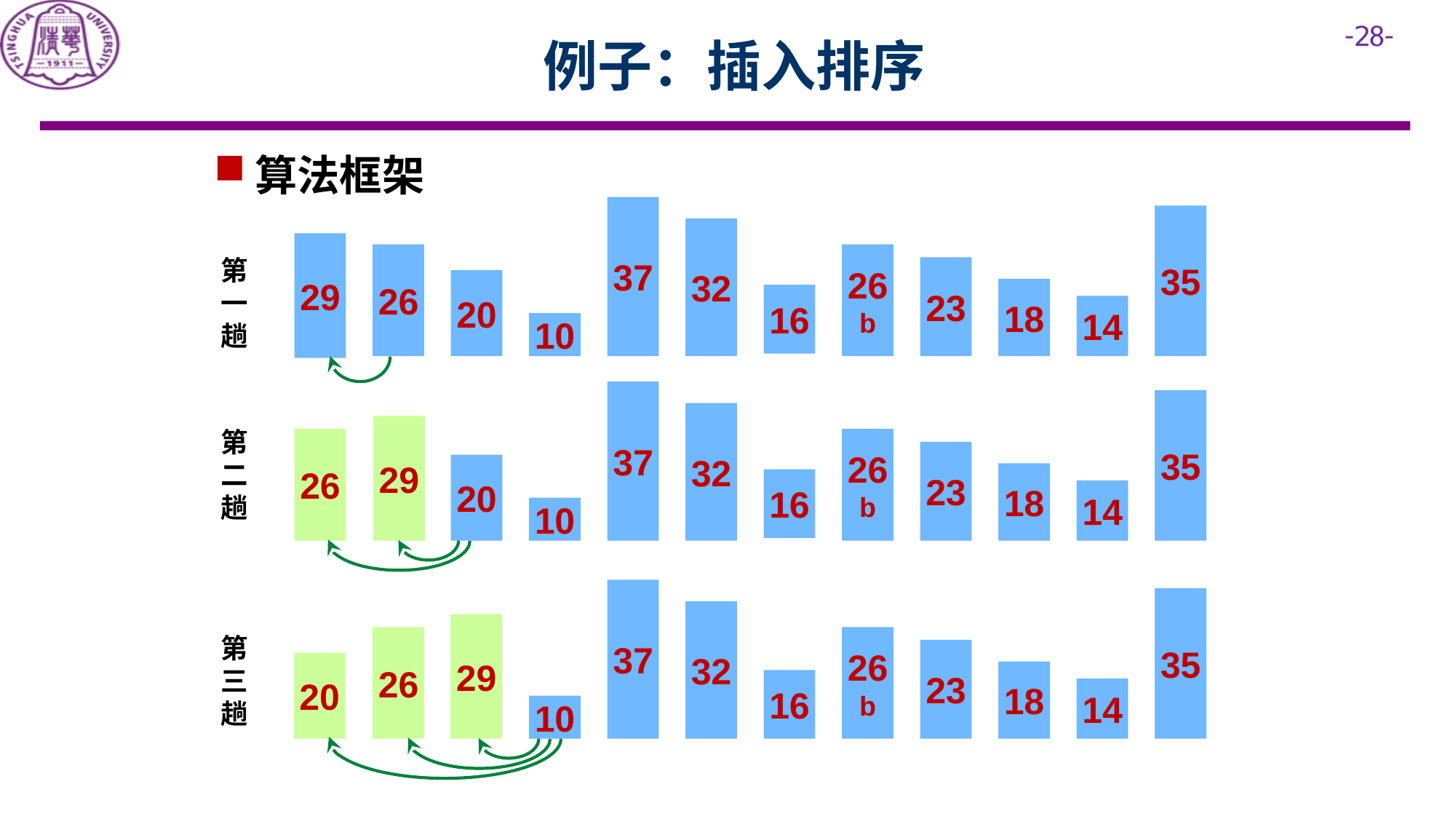

# 例子：插入排序
算法框架
37
35
32
29
26
26
b
第一趟
23
20
18
16
14
10

37
35
32
29
第二趟
26
26
b
23
20
18
16

14
10

37
35
32
29

第三趟
26
26
b
23
20
18

16
14
10